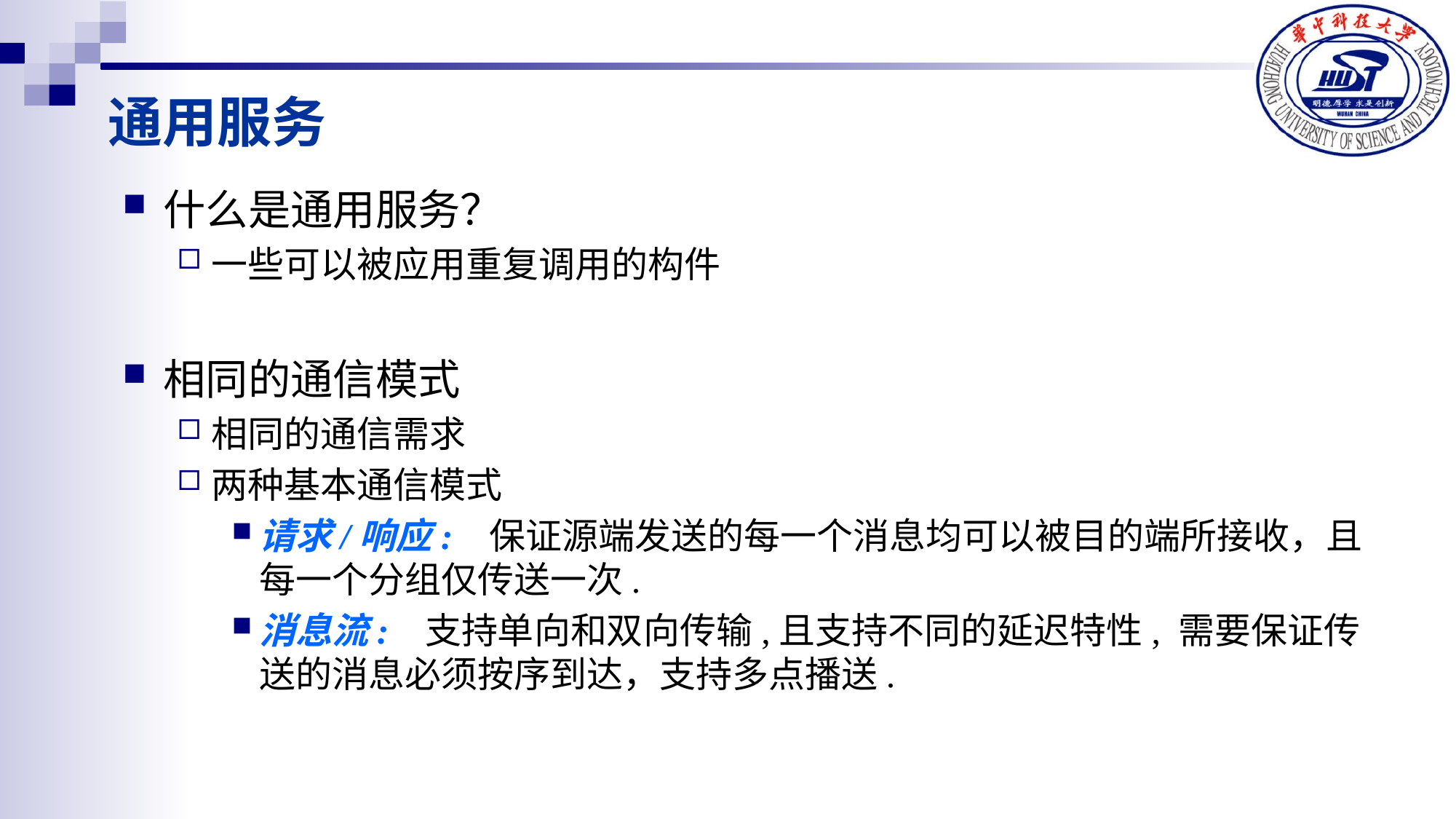

# 通用服务
什么是通用服务？
一些可以被应用重复调用的构件

相同的通信模式
相同的通信需求
两种基本通信模式
请求/响应:   保证源端发送的每一个消息均可以被目的端所接收，且每一个分组仅传送一次.
消息流:   支持单向和双向传输,且支持不同的延迟特性, 需要保证传送的消息必须按序到达，支持多点播送.